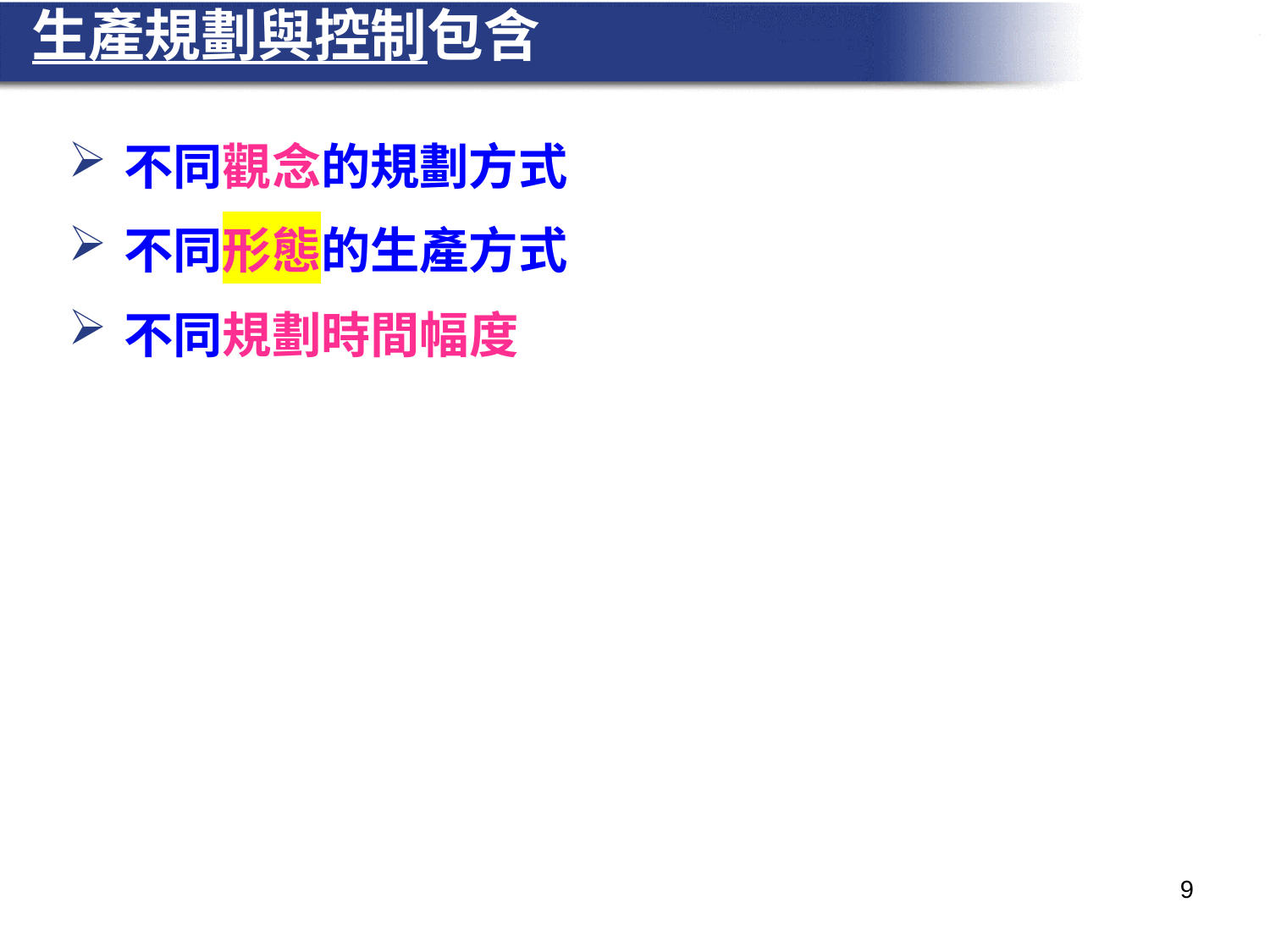

# 生產規劃與控制包含
不同觀念的規劃方式
不同形態的生產方式
不同規劃時間幅度
9